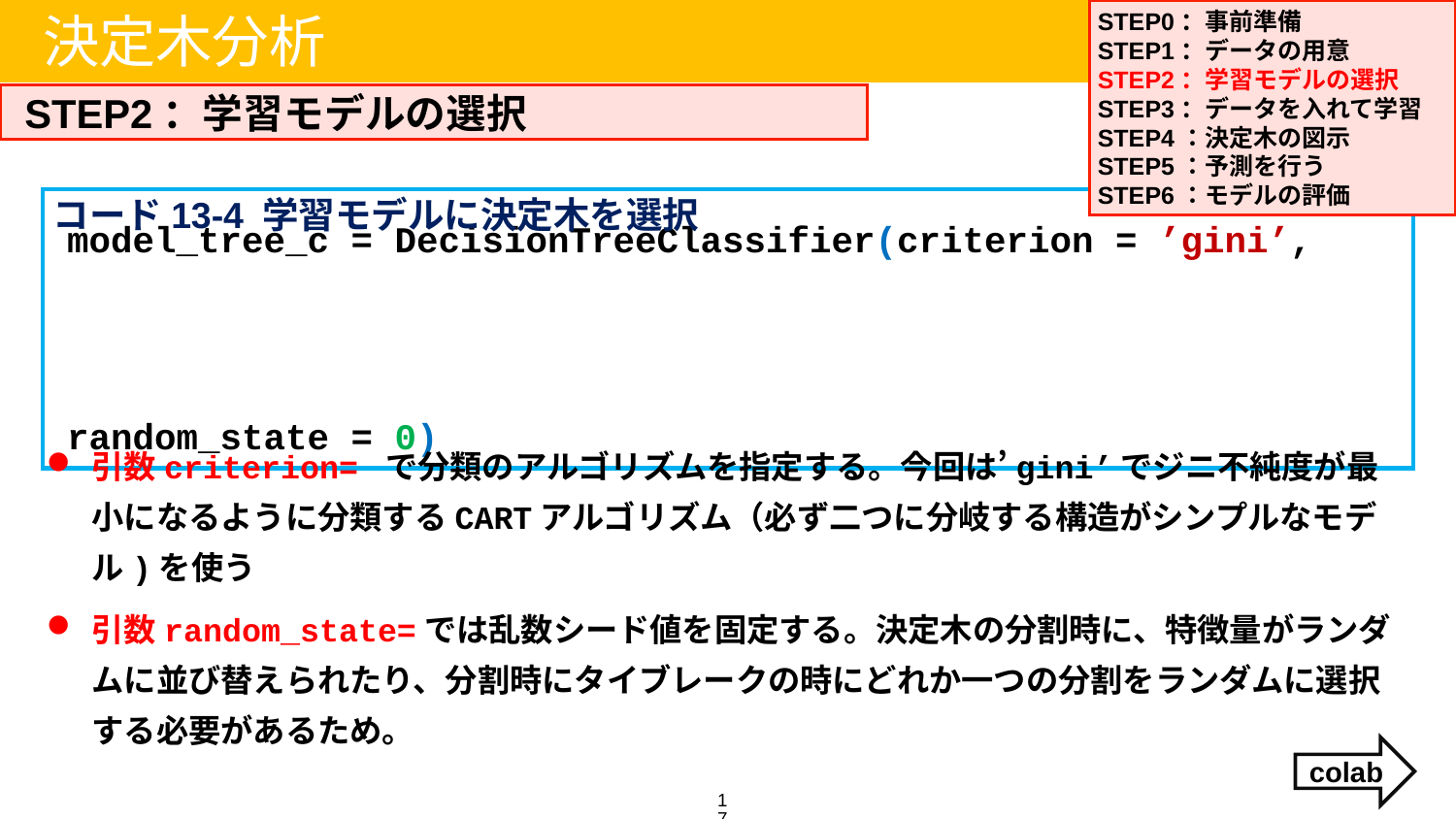

STEP0：事前準備
STEP1：データの用意
STEP2：学習モデルの選択
STEP3：データを入れて学習
STEP4：決定木の図示
STEP5：予測を行う
STEP6：モデルの評価
決定木分析
STEP2：学習モデルの選択
コード13-4 学習モデルに決定木を選択
model_tree_c = DecisionTreeClassifier(criterion = ’gini’,
																	 random_state = 0)
引数criterion= で分類のアルゴリズムを指定する。今回は’gini’でジニ不純度が最小になるように分類するCARTアルゴリズム（必ず二つに分岐する構造がシンプルなモデル)を使う
引数random_state=では乱数シード値を固定する。決定木の分割時に、特徴量がランダムに並び替えられたり、分割時にタイブレークの時にどれか一つの分割をランダムに選択する必要があるため。
colab
17